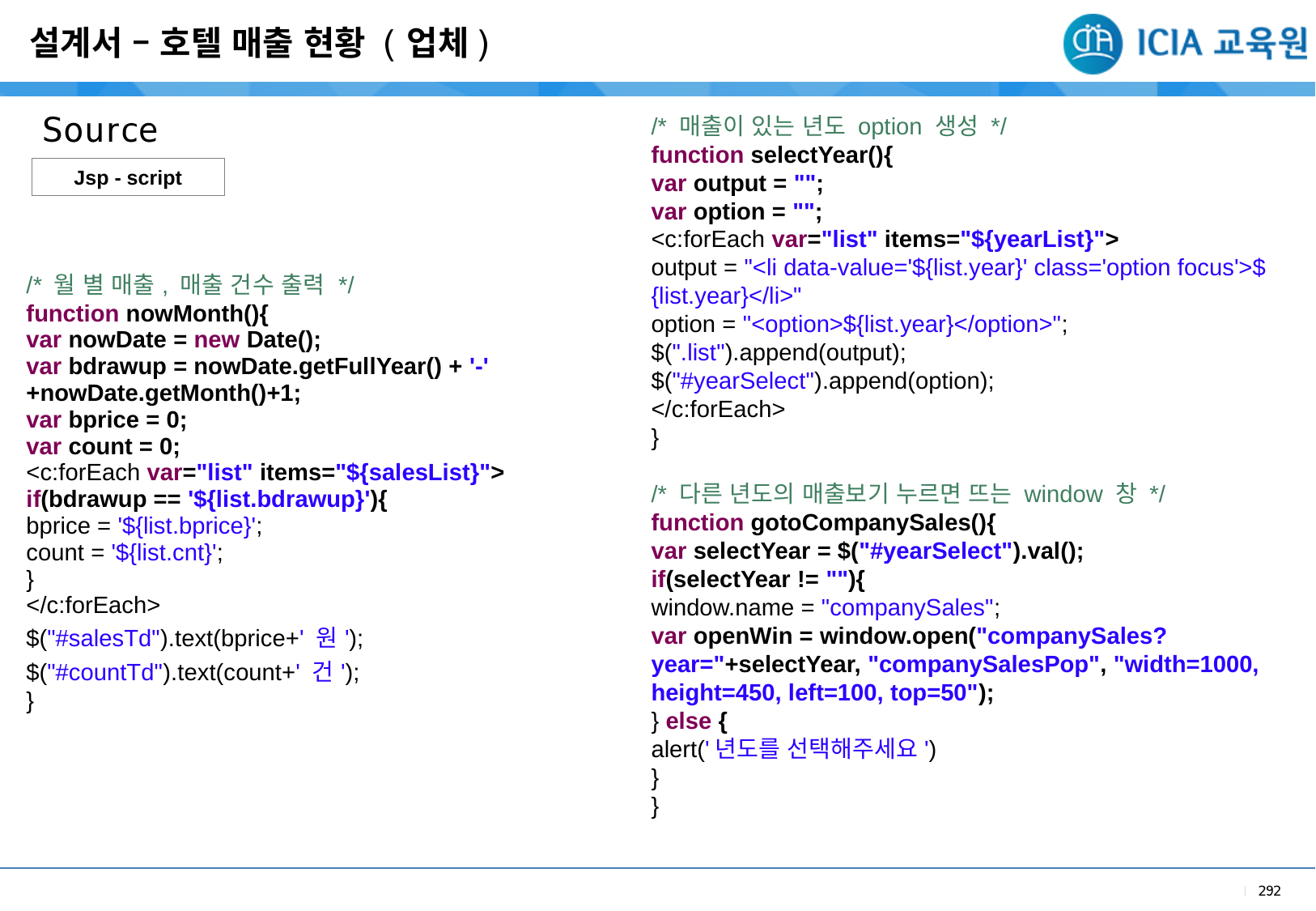

설계서 – 호텔 매출 현황 (업체)
/* 매출이 있는 년도 option 생성 */
function selectYear(){
var output = "";
var option = "";
<c:forEach var="list" items="${yearList}">
output = "<li data-value='${list.year}' class='option focus'>${list.year}</li>"
option = "<option>${list.year}</option>";
$(".list").append(output);
$("#yearSelect").append(option);
</c:forEach>
}

/* 다른 년도의 매출보기 누르면 뜨는 window 창 */
function gotoCompanySales(){
var selectYear = $("#yearSelect").val();
if(selectYear != ""){
window.name = "companySales";
var openWin = window.open("companySales?year="+selectYear, "companySalesPop", "width=1000, height=450, left=100, top=50");
} else {
alert('년도를 선택해주세요')
}
}
Source
Jsp - script
| /\* 월 별 매출, 매출 건수 출력 \*/ function nowMonth(){ var nowDate = new Date(); var bdrawup = nowDate.getFullYear() + '-' +nowDate.getMonth()+1; var bprice = 0; var count = 0; <c:forEach var="list" items="${salesList}"> if(bdrawup == '${list.bdrawup}'){ bprice = '${list.bprice}'; count = '${list.cnt}'; } </c:forEach> $("#salesTd").text(bprice+' 원'); $("#countTd").text(count+' 건'); } |
| --- |